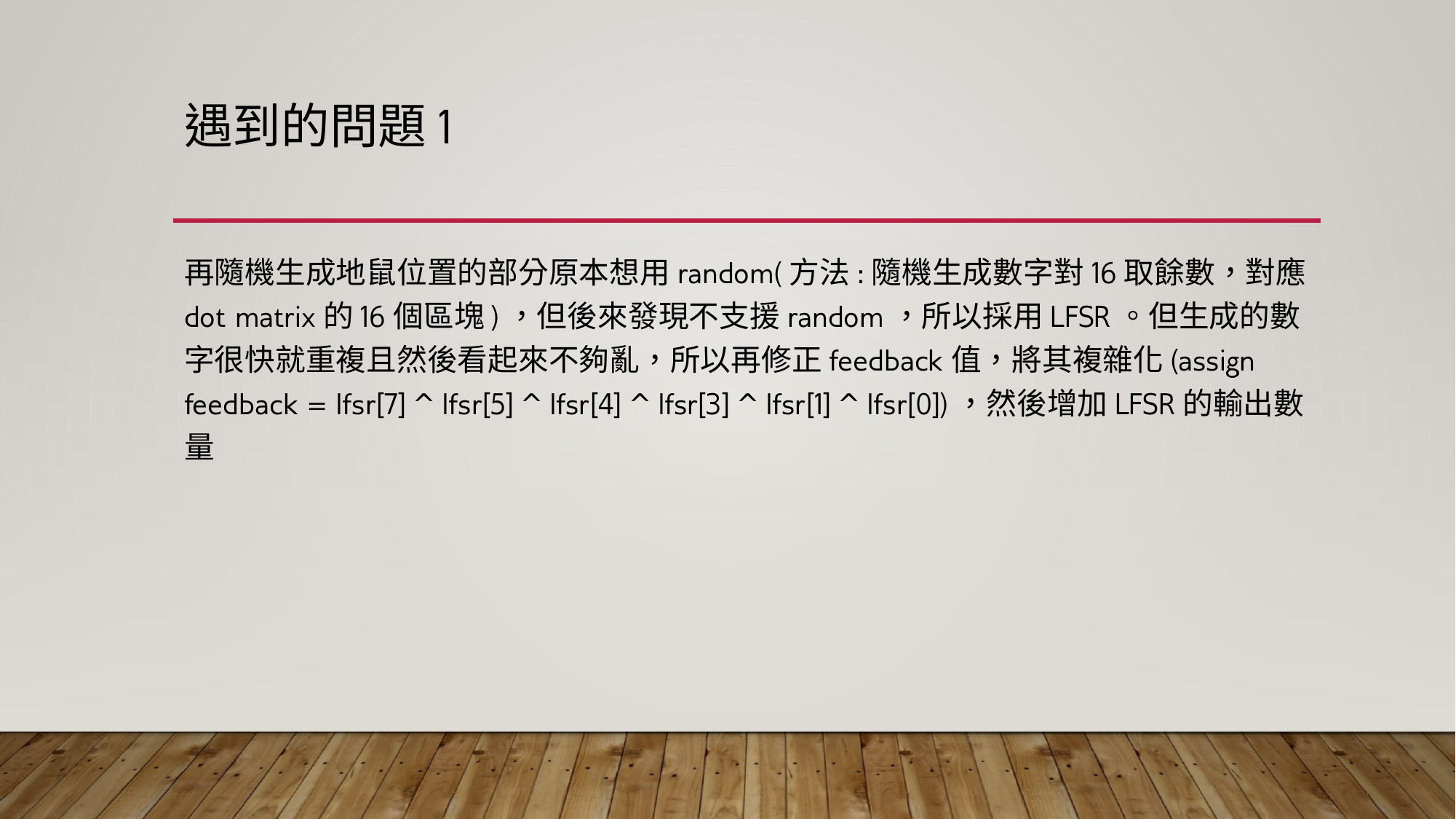

# 遇到的問題1
再隨機生成地鼠位置的部分原本想用random(方法:隨機生成數字對16取餘數，對應dot matrix的16個區塊)，但後來發現不支援random，所以採用LFSR。但生成的數字很快就重複且然後看起來不夠亂，所以再修正feedback值，將其複雜化(assign feedback = lfsr[7] ^ lfsr[5] ^ lfsr[4] ^ lfsr[3] ^ lfsr[1] ^ lfsr[0])，然後增加LFSR的輸出數量